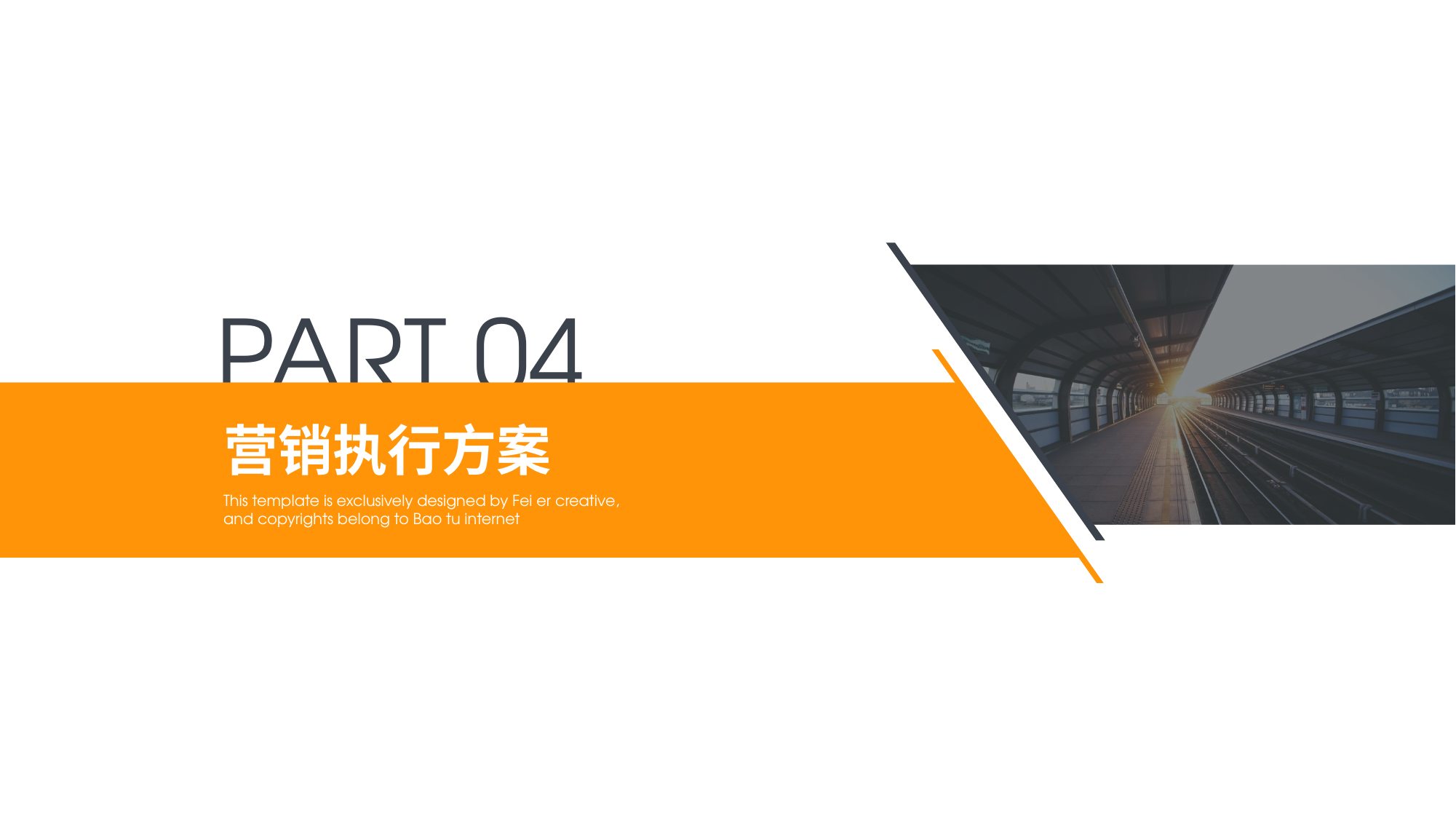

PART 04

营销执行方案
This template is exclusively designed by Fei er creative, and copyrights belong to Bao tu internet